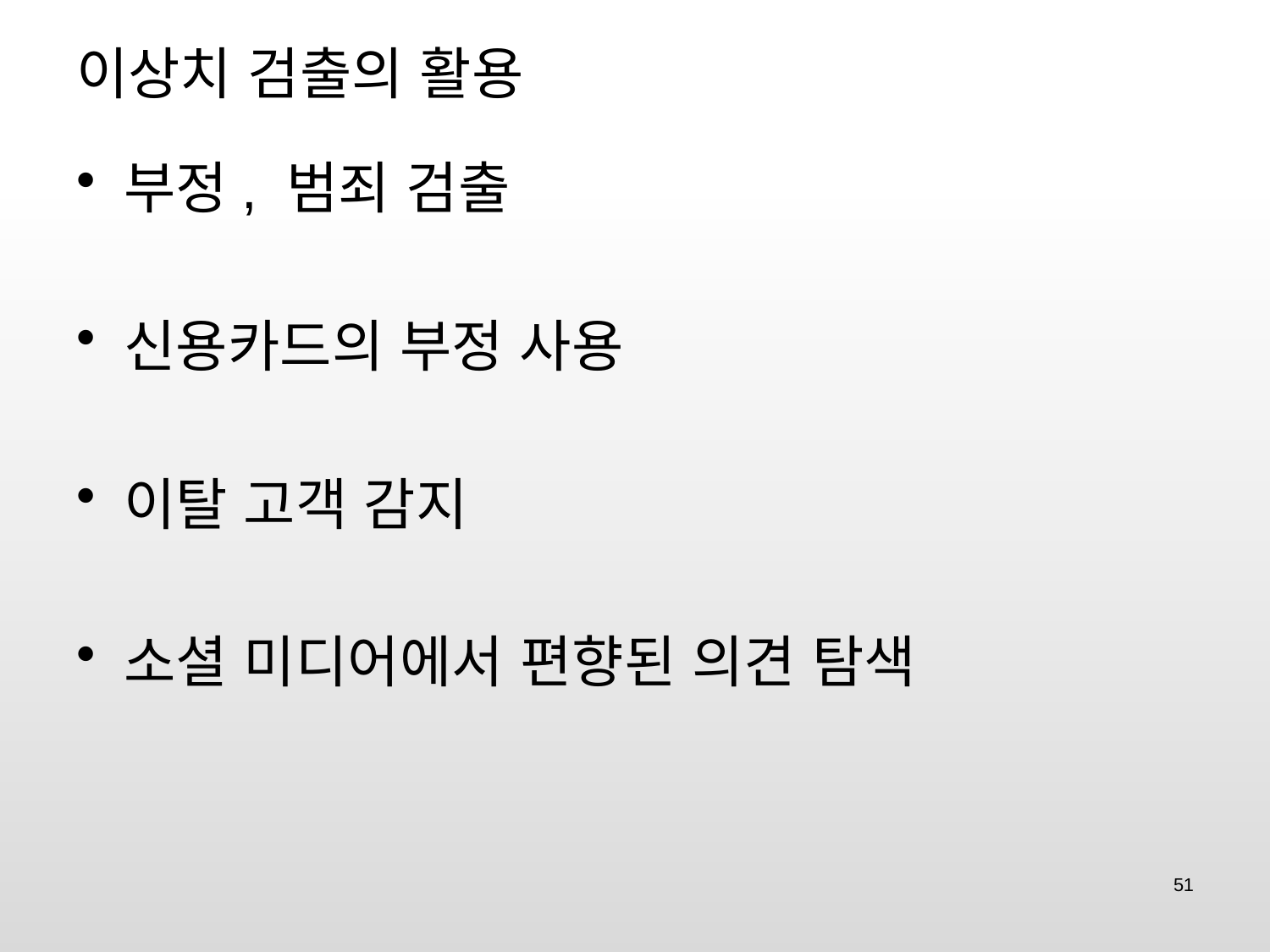

# 이상치 검출의 활용
부정, 범죄 검출

신용카드의 부정 사용

이탈 고객 감지

소셜 미디어에서 편향된 의견 탐색
51